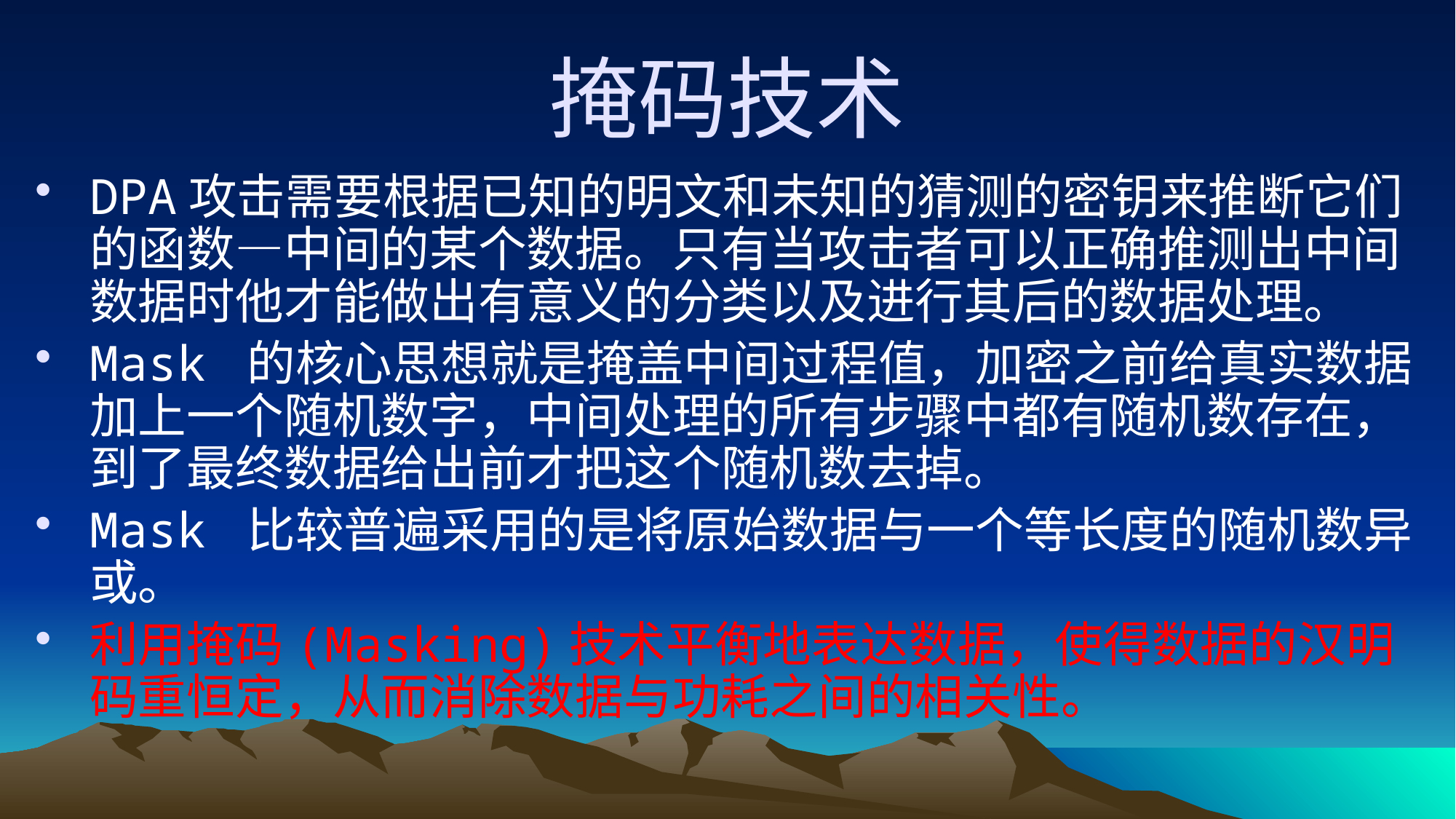

# 掩码技术
DPA攻击需要根据已知的明文和未知的猜测的密钥来推断它们的函数—中间的某个数据。只有当攻击者可以正确推测出中间数据时他才能做出有意义的分类以及进行其后的数据处理。
Mask 的核心思想就是掩盖中间过程值，加密之前给真实数据加上一个随机数字，中间处理的所有步骤中都有随机数存在，到了最终数据给出前才把这个随机数去掉。
Mask 比较普遍采用的是将原始数据与一个等长度的随机数异或。
利用掩码(Masking)技术平衡地表达数据，使得数据的汉明码重恒定，从而消除数据与功耗之间的相关性。